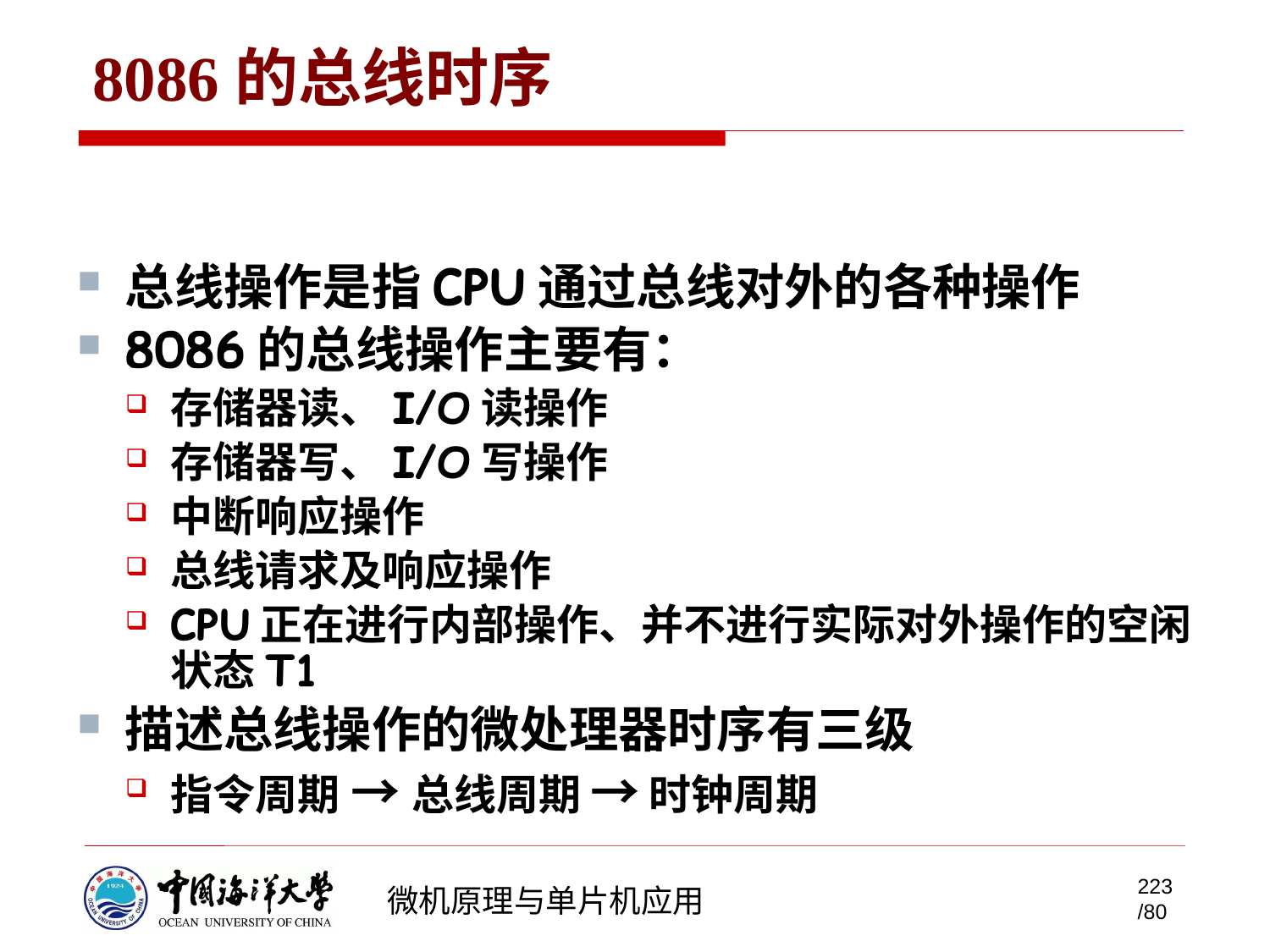

# 8086的总线时序
总线操作是指CPU通过总线对外的各种操作
8086的总线操作主要有：
存储器读、I/O读操作
存储器写、I/O写操作
中断响应操作
总线请求及响应操作
CPU正在进行内部操作、并不进行实际对外操作的空闲状态T1
描述总线操作的微处理器时序有三级
指令周期 → 总线周期 → 时钟周期
223/80